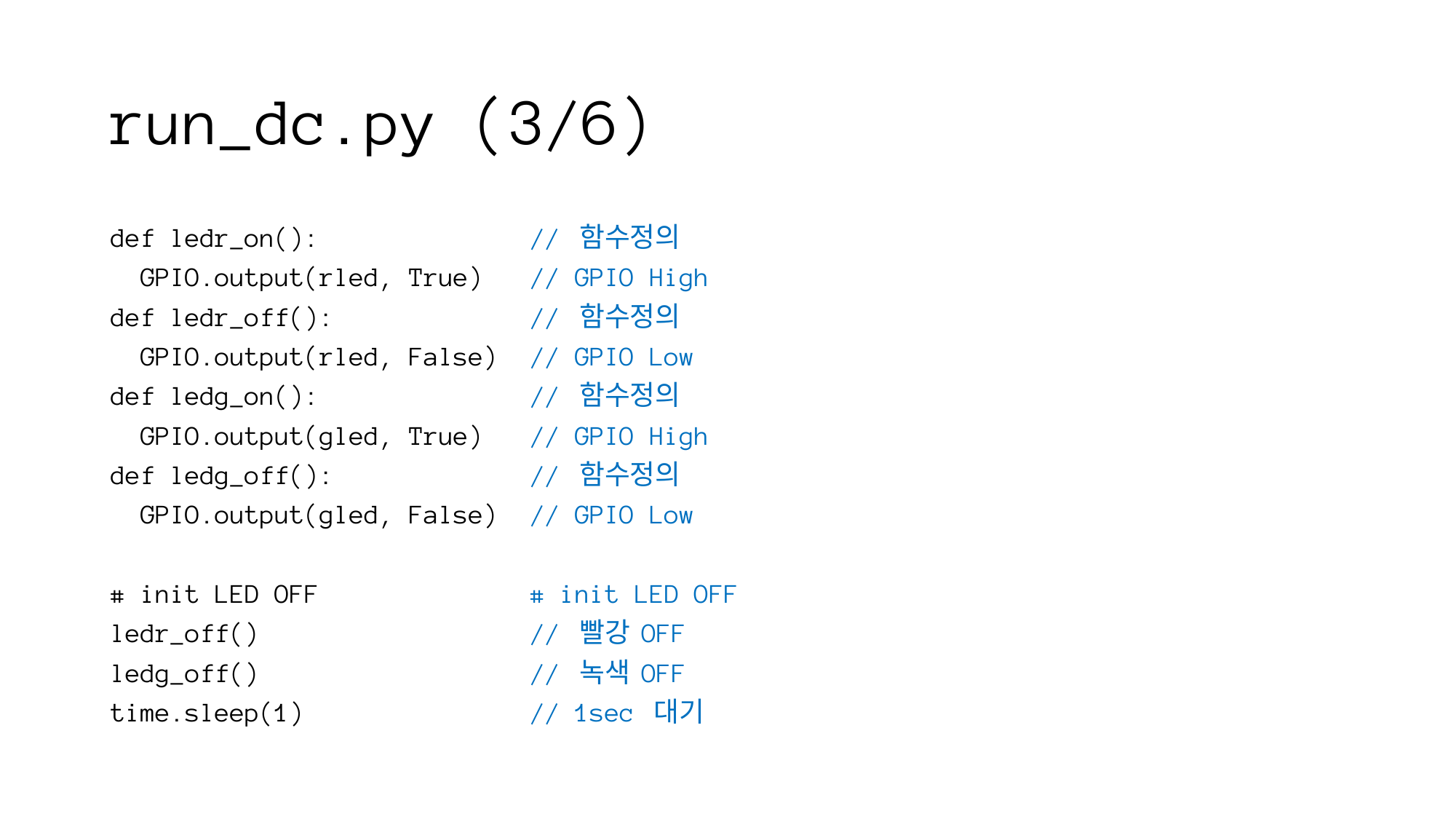

# run_dc.py (3/6)
def ledr_on():
  GPIO.output(rled, True)
def ledr_off():
  GPIO.output(rled, False)
def ledg_on():
  GPIO.output(gled, True)
def ledg_off():
  GPIO.output(gled, False)

# init LED OFF
ledr_off()
ledg_off()
time.sleep(1)

// 함수정의
// GPIO High
// 함수정의
// GPIO Low
// 함수정의
// GPIO High
// 함수정의
// GPIO Low

# init LED OFF
// 빨강 OFF
// 녹색 OFF
// 1sec 대기